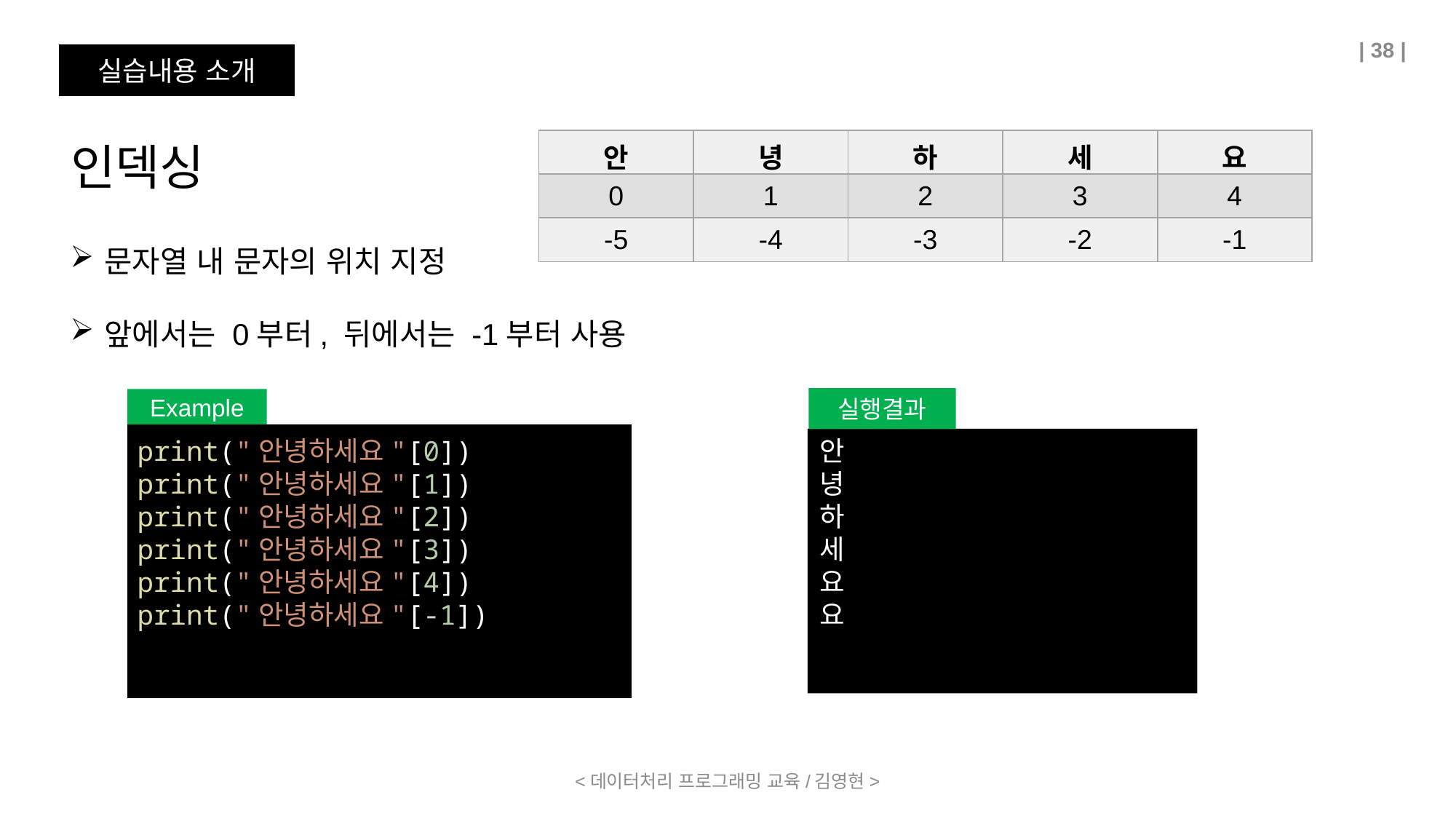

| 38 |
실습내용 소개
인덱싱
| 안 | 녕 | 하 | 세 | 요 |
| --- | --- | --- | --- | --- |
| 0 | 1 | 2 | 3 | 4 |
| -5 | -4 | -3 | -2 | -1 |
문자열 내 문자의 위치 지정
앞에서는 0부터, 뒤에서는 -1부터 사용
실행결과
Example

print("안녕하세요"[0])
print("안녕하세요"[1])
print("안녕하세요"[2])
print("안녕하세요"[3])
print("안녕하세요"[4])
print("안녕하세요"[-1])

안
녕
하
세
요
요
<데이터처리 프로그래밍 교육/김영현>